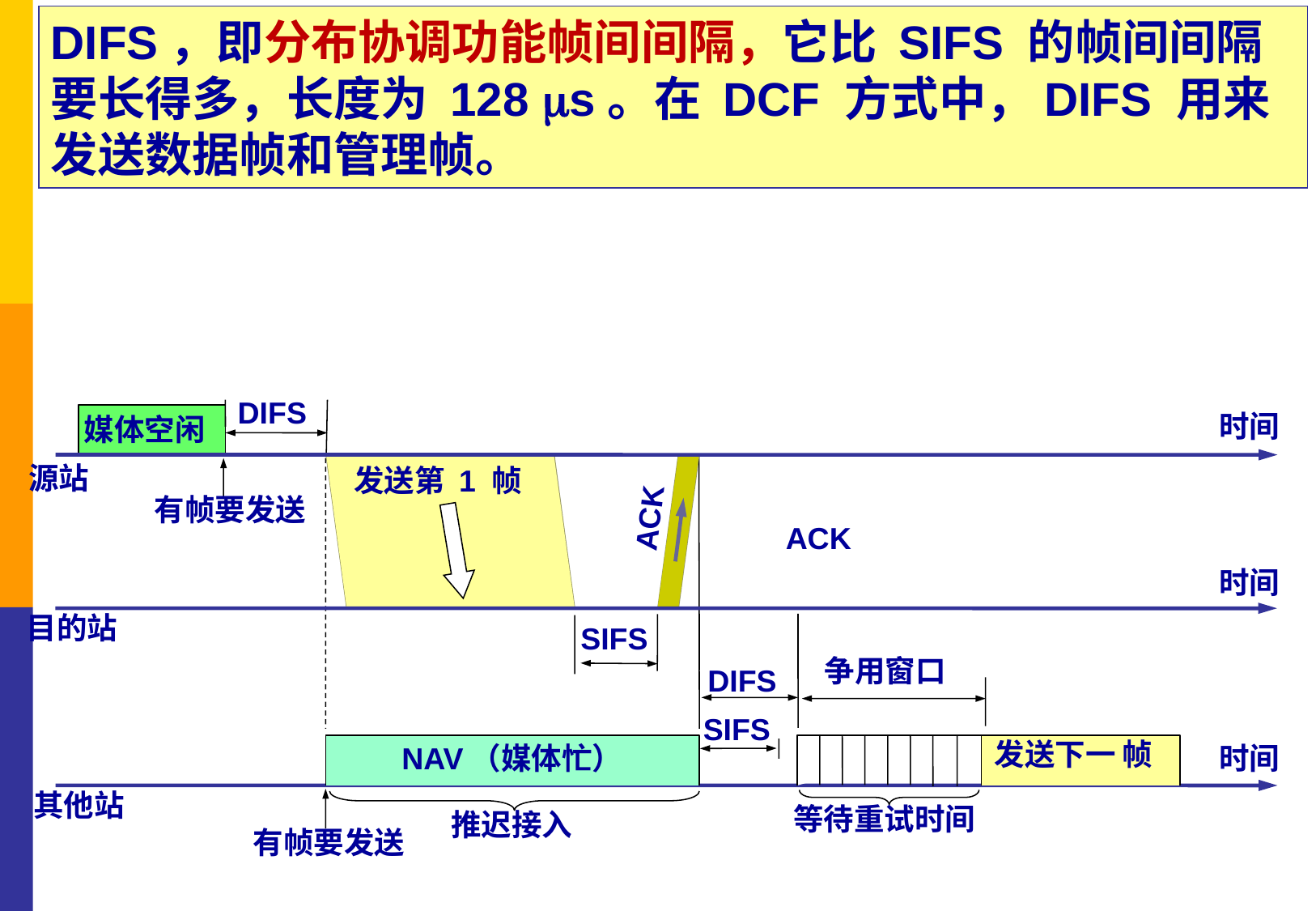

DIFS，即分布协调功能帧间间隔，它比 SIFS 的帧间间隔要长得多，长度为 128 μs。在 DCF 方式中，DIFS 用来发送数据帧和管理帧。

# 两种常用帧间间隔
DIFS

时间
媒体空闲

源站

发送第 1 帧

有帧要发送
ACK

ACK
时间
目的站

SIFS

争用窗口
DIFS

SIFS

发送下一 帧
时间
NAV（媒体忙）

 其他站

等待重试时间
推迟接入
有帧要发送